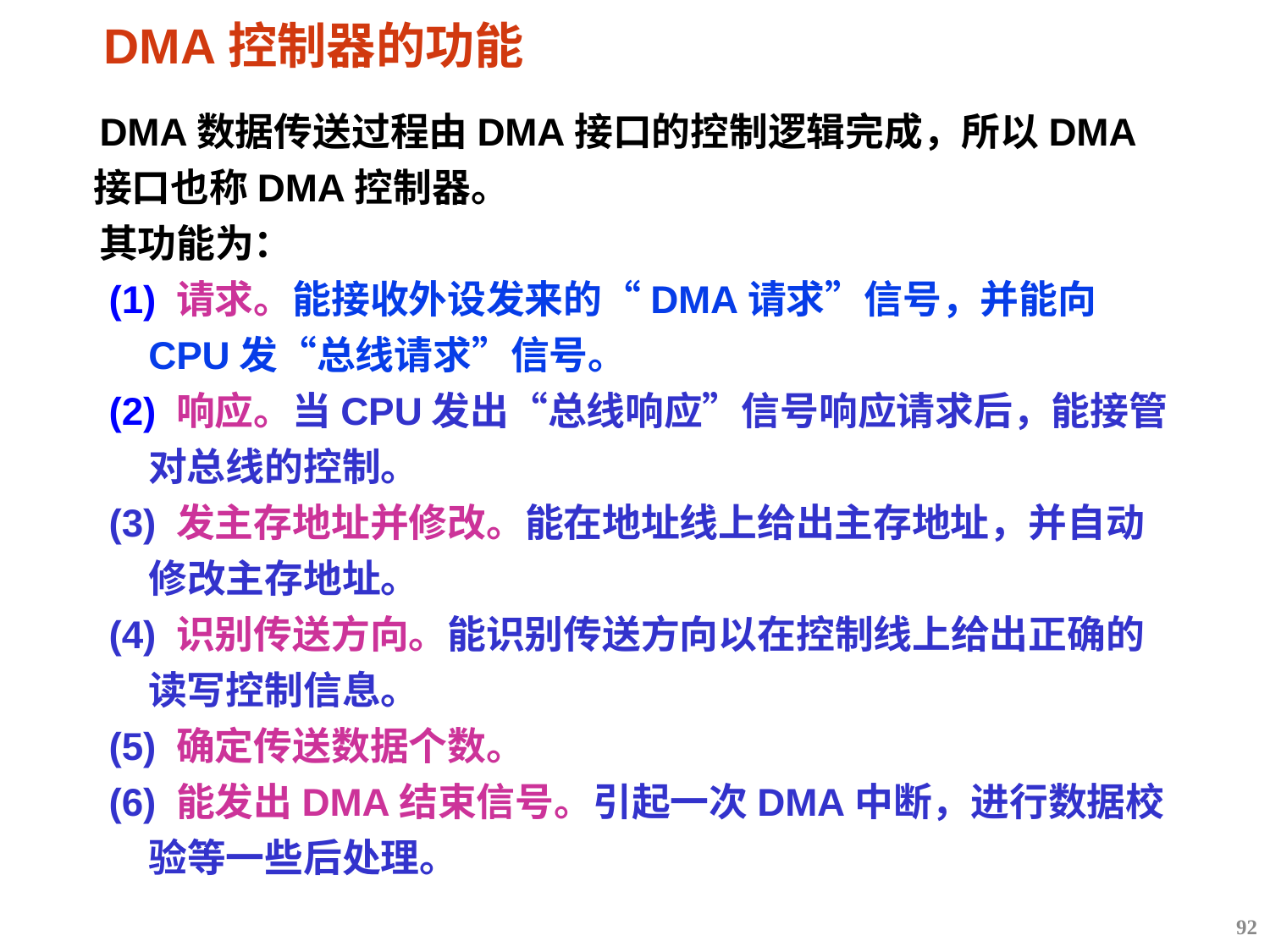

# DMA控制器的功能
     DMA数据传送过程由DMA接口的控制逻辑完成，所以DMA 接口也称DMA控制器。
     其功能为：
(1) 请求。能接收外设发来的“DMA请求”信号，并能向CPU发“总线请求”信号。
(2) 响应。当CPU发出“总线响应”信号响应请求后，能接管对总线的控制。
(3) 发主存地址并修改。能在地址线上给出主存地址，并自动修改主存地址。
(4) 识别传送方向。能识别传送方向以在控制线上给出正确的读写控制信息。
(5) 确定传送数据个数。
(6) 能发出DMA结束信号。引起一次DMA中断，进行数据校验等一些后处理。
92